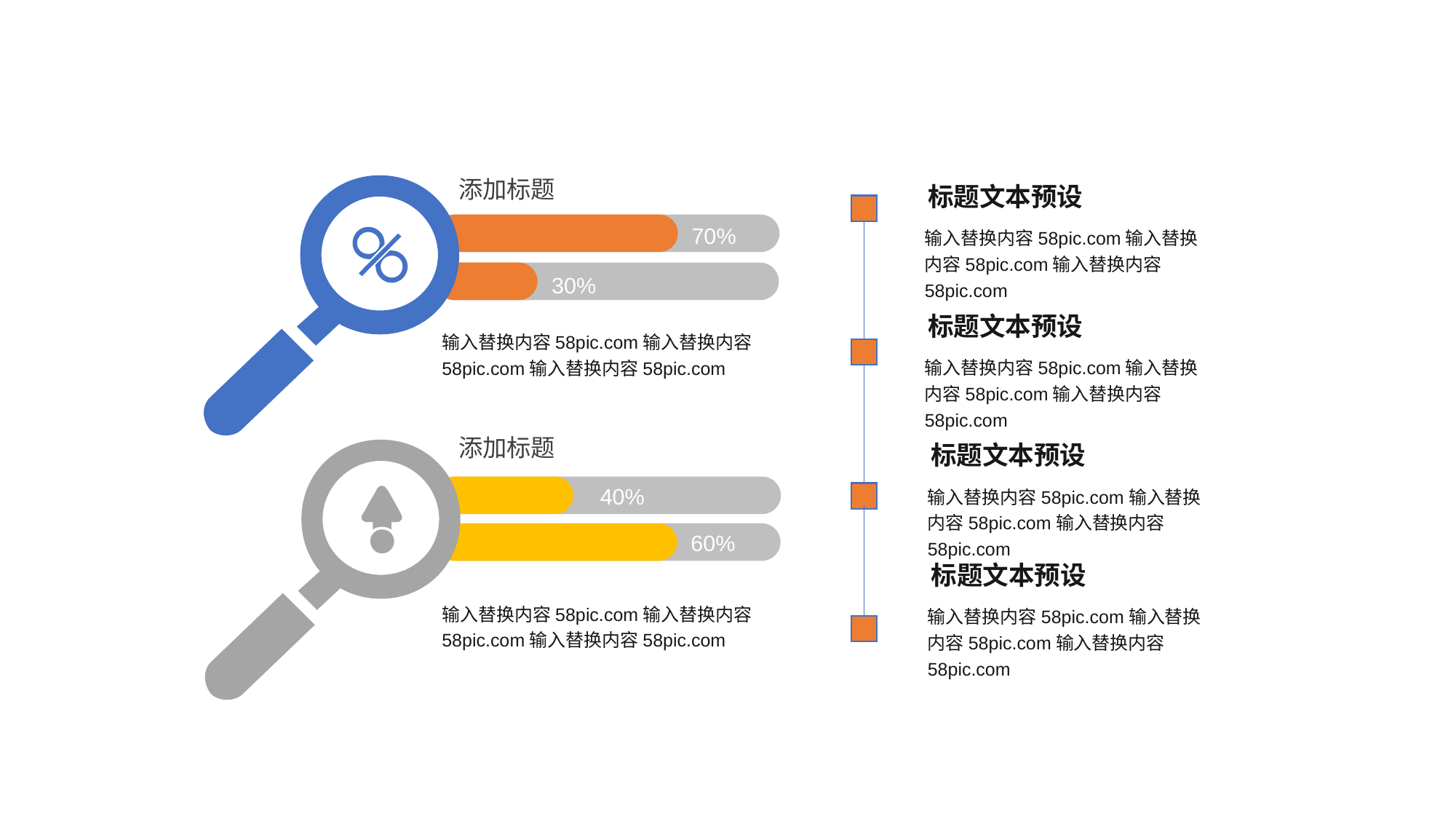

添加标题

标题文本预设

70%

输入替换内容58pic.com输入替换内容58pic.com输入替换内容58pic.com
30%

财务与融资
标题文本预设
输入替换内容58pic.com输入替换内容58pic.com输入替换内容58pic.com

输入替换内容58pic.com输入替换内容58pic.com输入替换内容58pic.com
添加标题
标题文本预设

40%

输入替换内容58pic.com输入替换内容58pic.com输入替换内容58pic.com

60%

标题文本预设
输入替换内容58pic.com输入替换内容58pic.com输入替换内容58pic.com
输入替换内容58pic.com输入替换内容58pic.com输入替换内容58pic.com